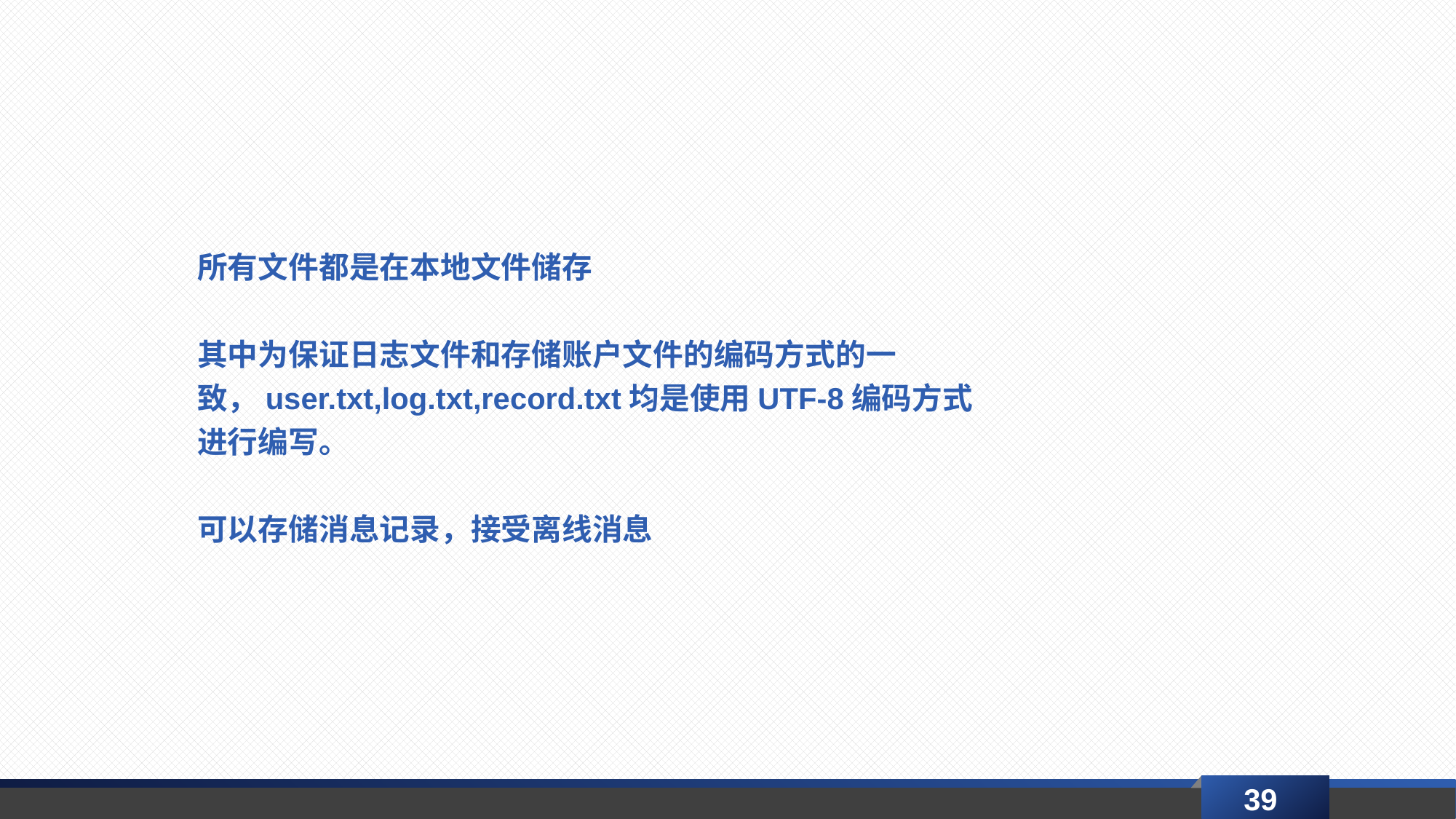

所有文件都是在本地文件储存

其中为保证日志文件和存储账户文件的编码方式的一致，user.txt,log.txt,record.txt均是使用UTF-8编码方式
进行编写。

可以存储消息记录，接受离线消息

39

延时符